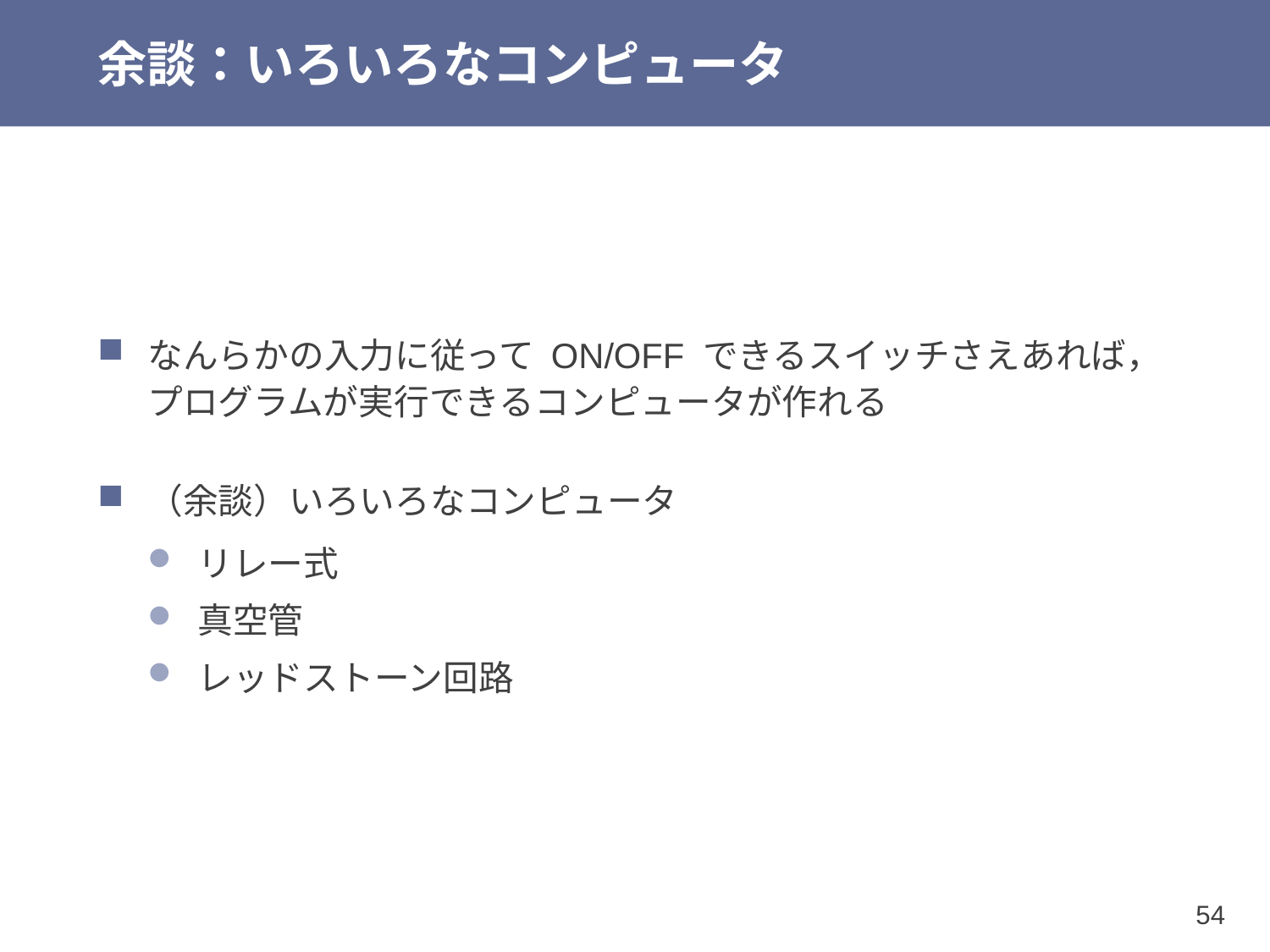

# 余談：いろいろなコンピュータ
なんらかの入力に従って ON/OFF できるスイッチさえあれば，
プログラムが実行できるコンピュータが作れる
（余談）いろいろなコンピュータ
リレー式
真空管
レッドストーン回路